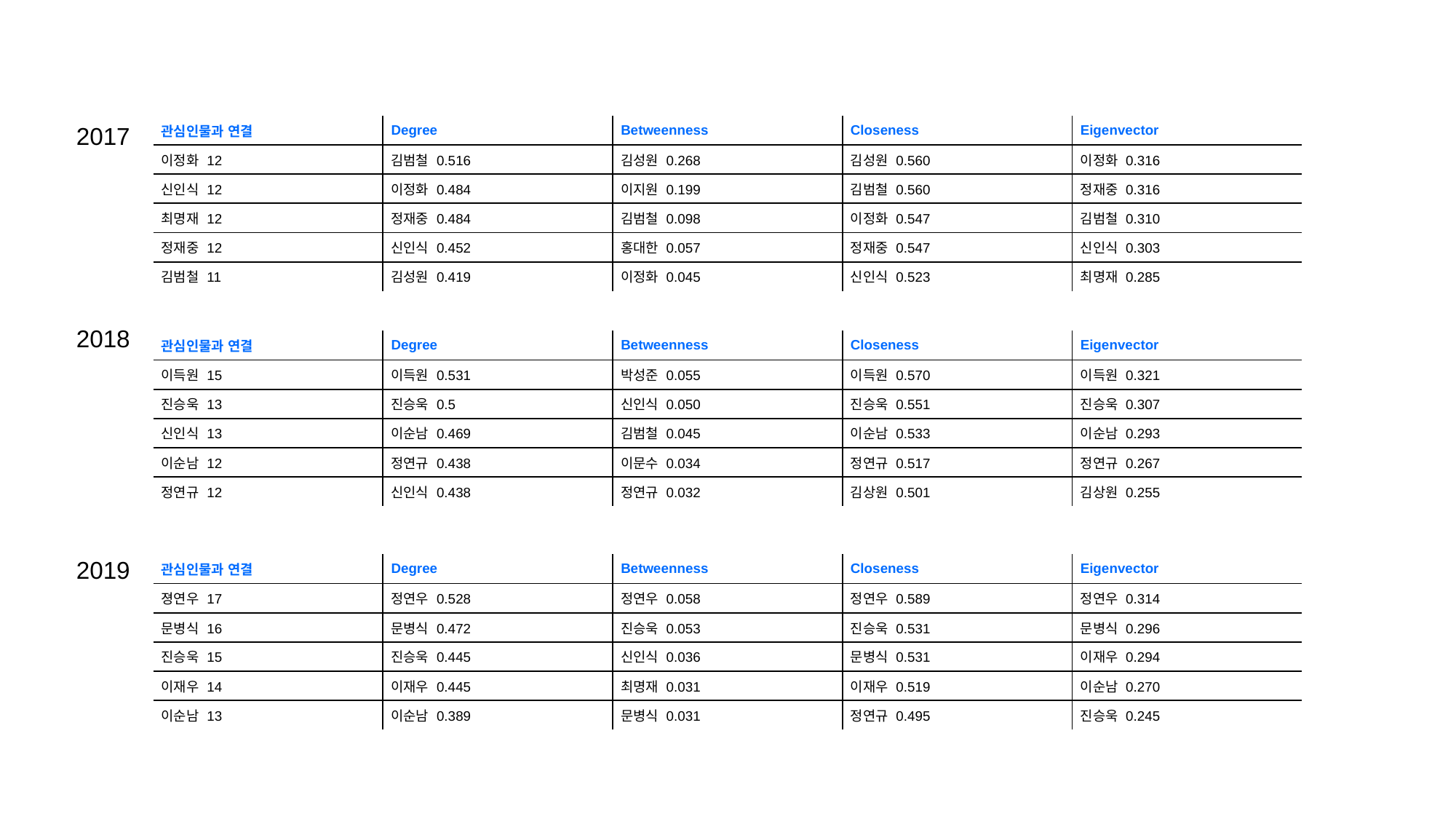

2017
| 관심인물과 연결 | Degree | Betweenness | Closeness | Eigenvector |
| --- | --- | --- | --- | --- |
| 이정화 12 | 김범철 0.516 | 김성원 0.268 | 김성원 0.560 | 이정화 0.316 |
| 신인식 12 | 이정화 0.484 | 이지원 0.199 | 김범철 0.560 | 정재중 0.316 |
| 최명재 12 | 정재중 0.484 | 김범철 0.098 | 이정화 0.547 | 김범철 0.310 |
| 정재중 12 | 신인식 0.452 | 홍대한 0.057 | 정재중 0.547 | 신인식 0.303 |
| 김범철 11 | 김성원 0.419 | 이정화 0.045 | 신인식 0.523 | 최명재 0.285 |
2018
| 관심인물과 연결 | Degree | Betweenness | Closeness | Eigenvector |
| --- | --- | --- | --- | --- |
| 이득원 15 | 이득원 0.531 | 박성준 0.055 | 이득원 0.570 | 이득원 0.321 |
| 진승욱 13 | 진승욱 0.5 | 신인식 0.050 | 진승욱 0.551 | 진승욱 0.307 |
| 신인식 13 | 이순남 0.469 | 김범철 0.045 | 이순남 0.533 | 이순남 0.293 |
| 이순남 12 | 정연규 0.438 | 이문수 0.034 | 정연규 0.517 | 정연규 0.267 |
| 정연규 12 | 신인식 0.438 | 정연규 0.032 | 김상원 0.501 | 김상원 0.255 |
2019
| 관심인물과 연결 | Degree | Betweenness | Closeness | Eigenvector |
| --- | --- | --- | --- | --- |
| 졍연우 17 | 정연우 0.528 | 정연우 0.058 | 정연우 0.589 | 정연우 0.314 |
| 문병식 16 | 문병식 0.472 | 진승욱 0.053 | 진승욱 0.531 | 문병식 0.296 |
| 진승욱 15 | 진승욱 0.445 | 신인식 0.036 | 문병식 0.531 | 이재우 0.294 |
| 이재우 14 | 이재우 0.445 | 최명재 0.031 | 이재우 0.519 | 이순남 0.270 |
| 이순남 13 | 이순남 0.389 | 문병식 0.031 | 정연규 0.495 | 진승욱 0.245 |